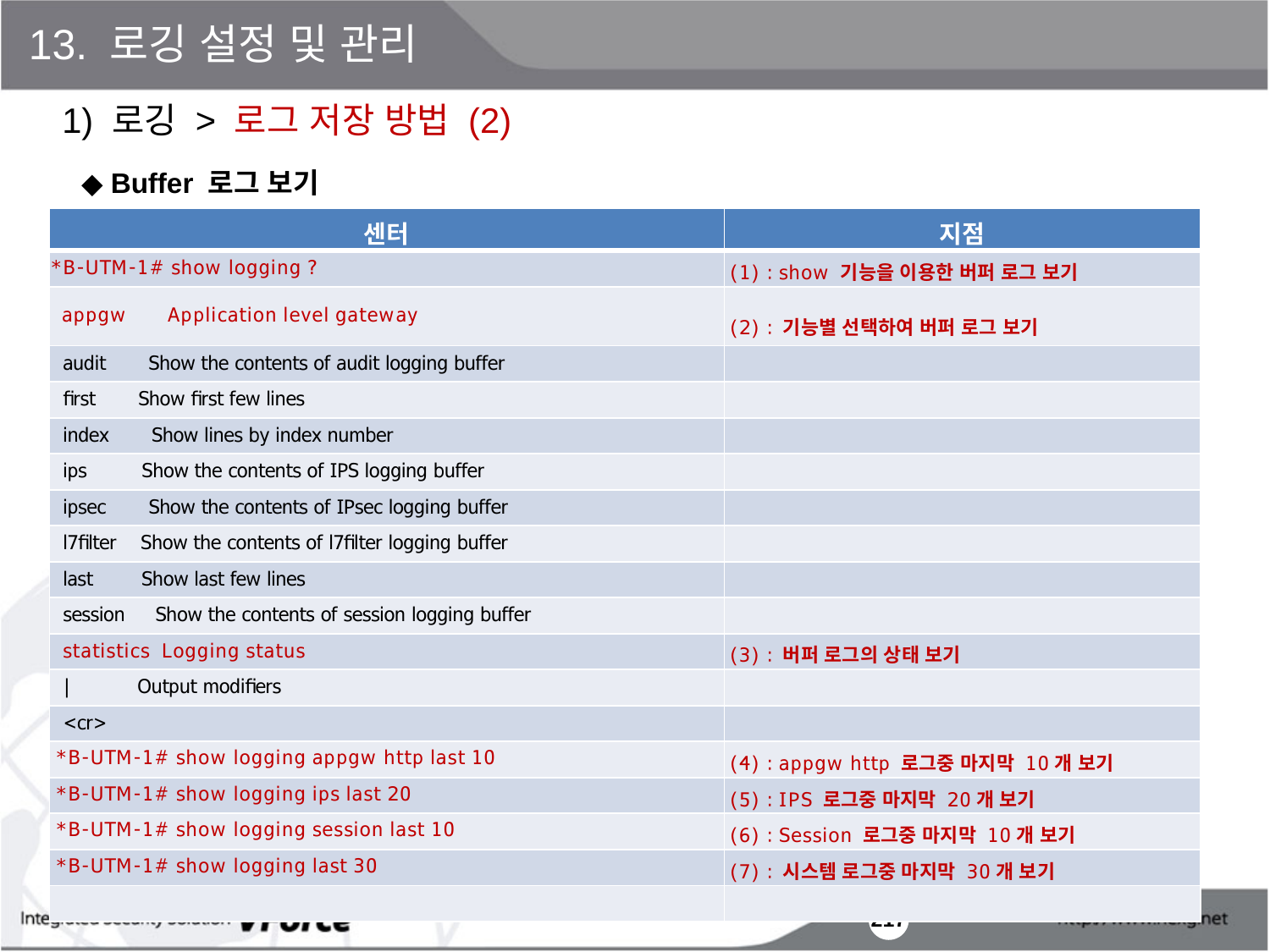

13. 로깅 설정 및 관리
1) 로깅 > 로그 저장 방법 (2)
◆ Buffer 로그 보기
| 센터 | 지점 |
| --- | --- |
| \*B-UTM-1# show logging ? | (1) : show 기능을 이용한 버퍼 로그 보기 |
| appgw Application level gateway | (2) : 기능별 선택하여 버퍼 로그 보기 |
| audit Show the contents of audit logging buffer |  |
| first Show first few lines |  |
| index Show lines by index number |  |
| ips Show the contents of IPS logging buffer |  |
| ipsec Show the contents of IPsec logging buffer |  |
| l7filter Show the contents of l7filter logging buffer |  |
| last Show last few lines |  |
| session Show the contents of session logging buffer |  |
| statistics Logging status | (3) : 버퍼 로그의 상태 보기 |
| | Output modifiers |  |
| <cr> |  |
| \*B-UTM-1# show logging appgw http last 10 | (4) : appgw http 로그중 마지막 10개 보기 |
| \*B-UTM-1# show logging ips last 20 | (5) : IPS 로그중 마지막 20개 보기 |
| \*B-UTM-1# show logging session last 10 | (6) : Session 로그중 마지막 10개 보기 |
| \*B-UTM-1# show logging last 30 | (7) : 시스템 로그중 마지막 30개 보기 |
|  |  |